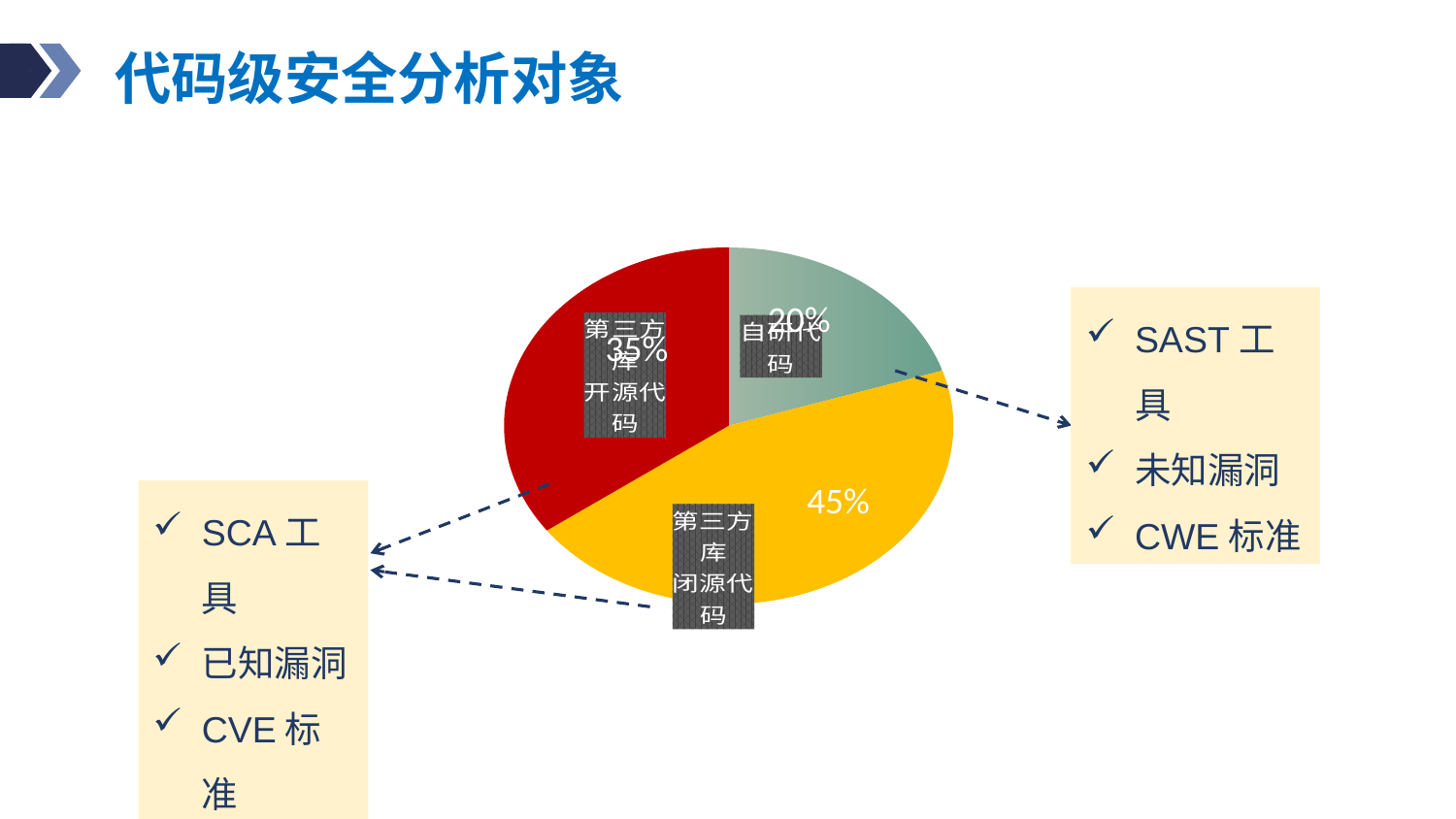

代码级安全分析对象

### Chart

| Category | 销售额 |
|---|---|
| 自编代码 | 0.2 |
| 开源框架 | 0.45 |
| 第三方库 | 0.35 |
SAST工具
未知漏洞
CWE标准
20%
35%
45%
SCA工具
已知漏洞
CVE标准